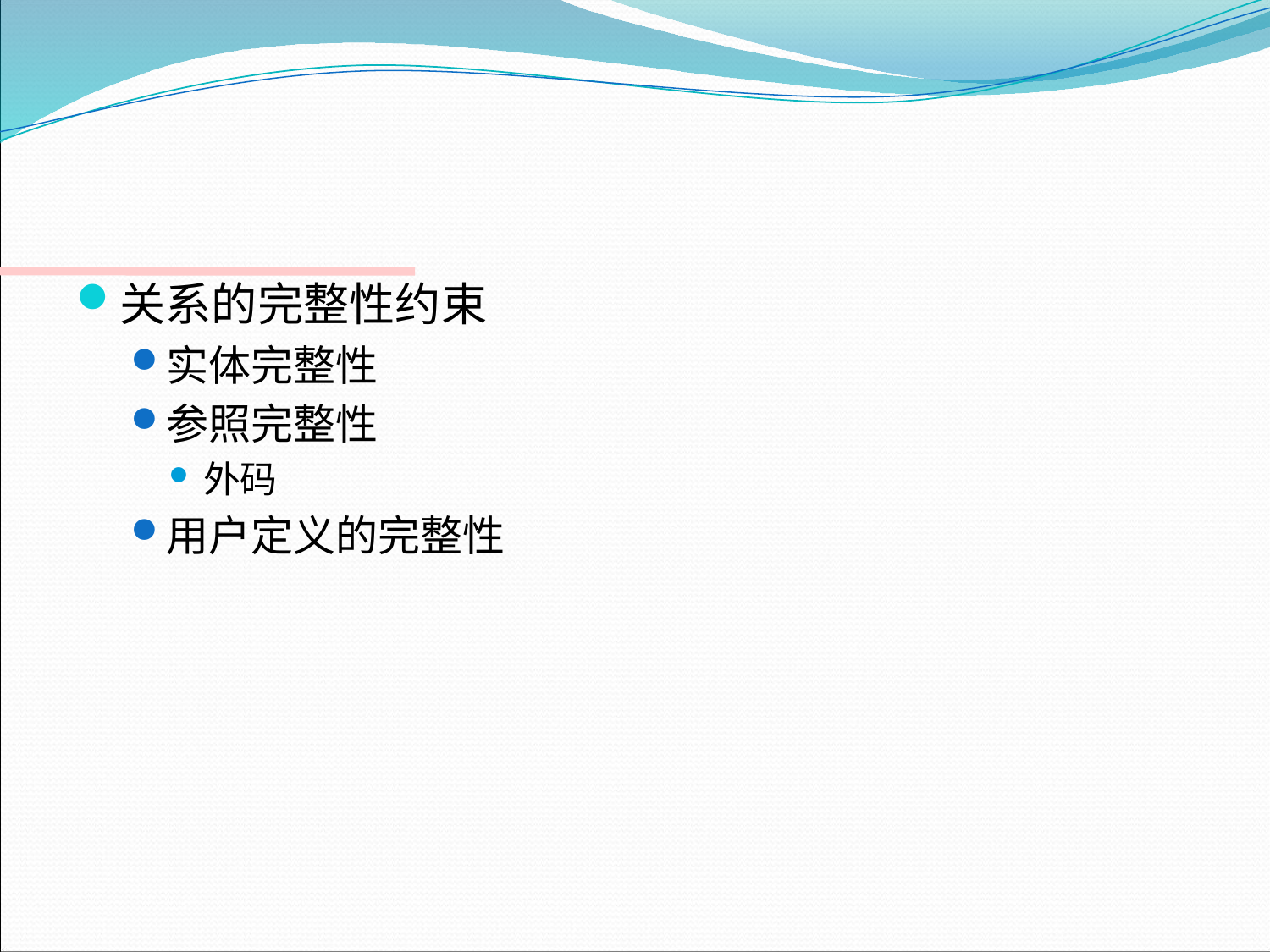

#
关系的完整性约束
实体完整性
参照完整性
外码
用户定义的完整性

149